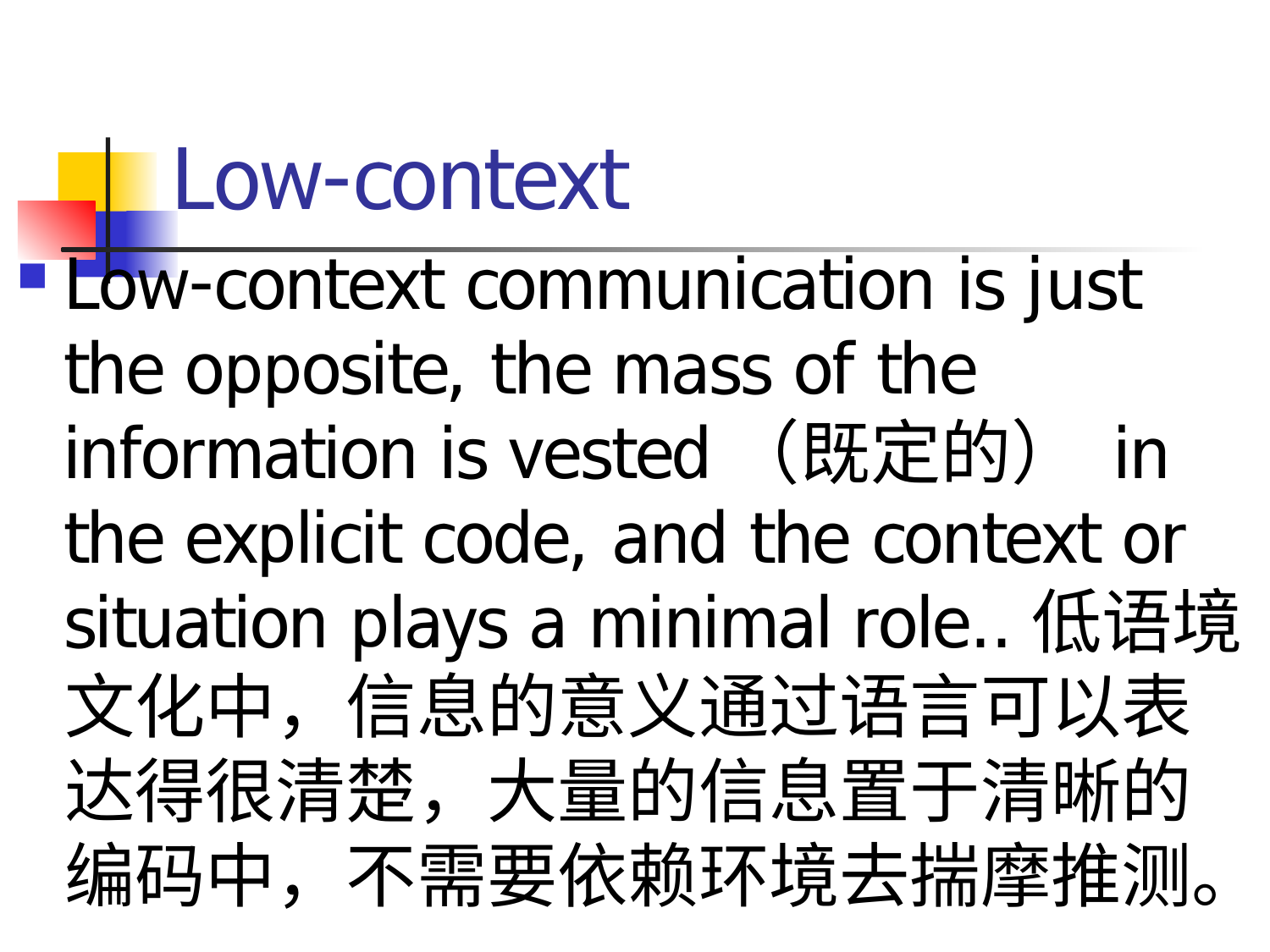

# Low-context
Low-context communication is just the opposite, the mass of the information is vested（既定的） in the explicit code, and the context or situation plays a minimal role..低语境文化中，信息的意义通过语言可以表达得很清楚，大量的信息置于清晰的编码中，不需要依赖环境去揣摩推测。